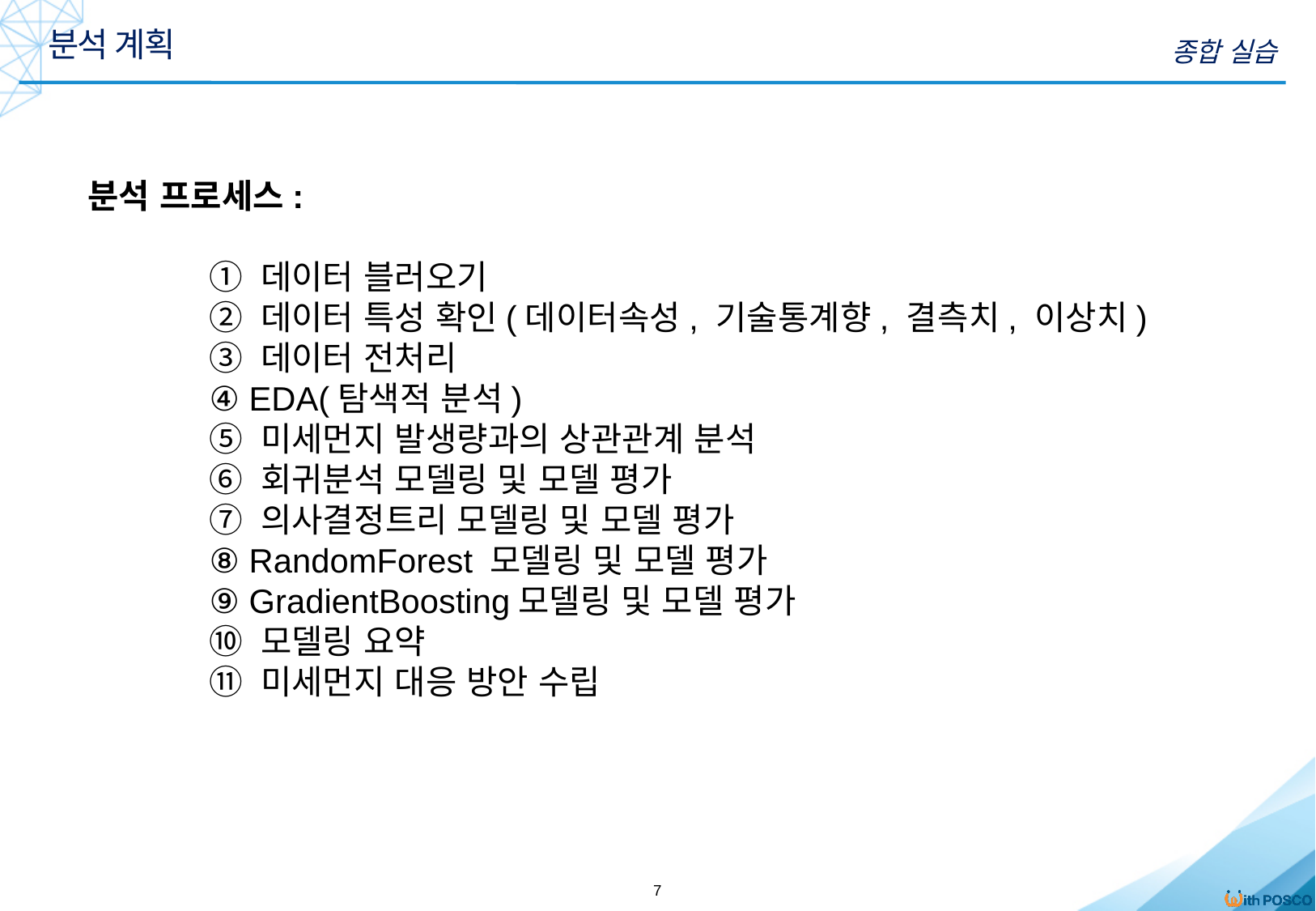

분석 계획
종합 실습
분석 프로세스:

	① 데이터 블러오기
	② 데이터 특성 확인(데이터속성, 기술통계향, 결측치, 이상치)
	③ 데이터 전처리
	④ EDA(탐색적 분석)
	⑤ 미세먼지 발생량과의 상관관계 분석
	⑥ 회귀분석 모델링 및 모델 평가
	⑦ 의사결정트리 모델링 및 모델 평가
	⑧ RandomForest 모델링 및 모델 평가
	⑨ GradientBoosting모델링 및 모델 평가
	⑩ 모델링 요약
	⑪ 미세먼지 대응 방안 수립